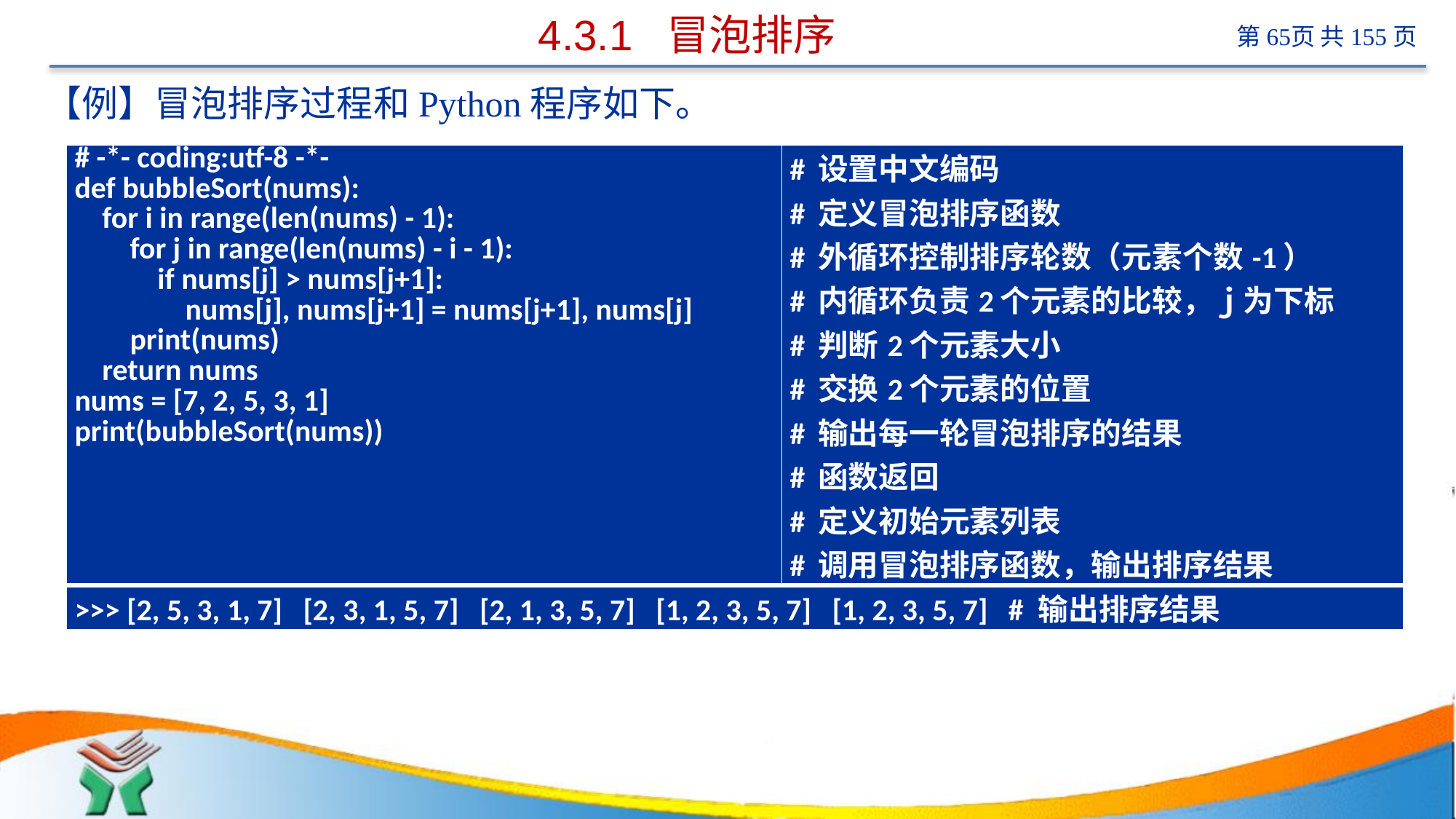

# 4.3.1  冒泡排序
【例】冒泡排序过程和Python程序如下。
| # -\*- coding:utf-8 -\*- def bubbleSort(nums): for i in range(len(nums) - 1): for j in range(len(nums) - i - 1): if nums[j] > nums[j+1]: nums[j], nums[j+1] = nums[j+1], nums[j] print(nums) return nums nums = [7, 2, 5, 3, 1] print(bubbleSort(nums)) | # 设置中文编码 # 定义冒泡排序函数 # 外循环控制排序轮数（元素个数-1） # 内循环负责2个元素的比较，ｊ为下标 # 判断2个元素大小 # 交换2个元素的位置 # 输出每一轮冒泡排序的结果 # 函数返回 # 定义初始元素列表 # 调用冒泡排序函数，输出排序结果 |
| --- | --- |
| >>> [2, 5, 3, 1, 7] [2, 3, 1, 5, 7] [2, 1, 3, 5, 7] [1, 2, 3, 5, 7] [1, 2, 3, 5, 7] # 输出排序结果 |  |